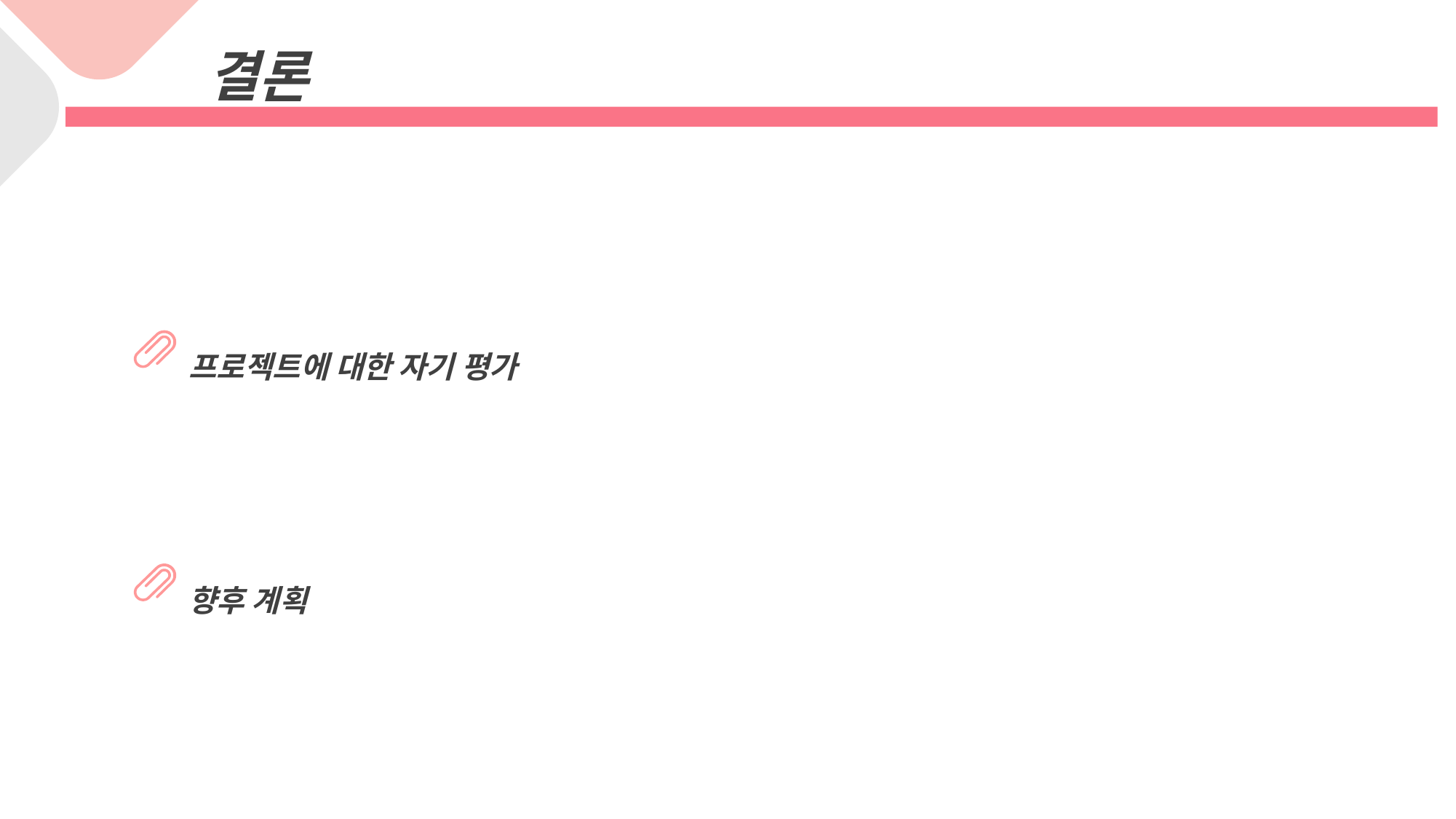

결론

프로젝트에 대한 자기 평가

향후 계획